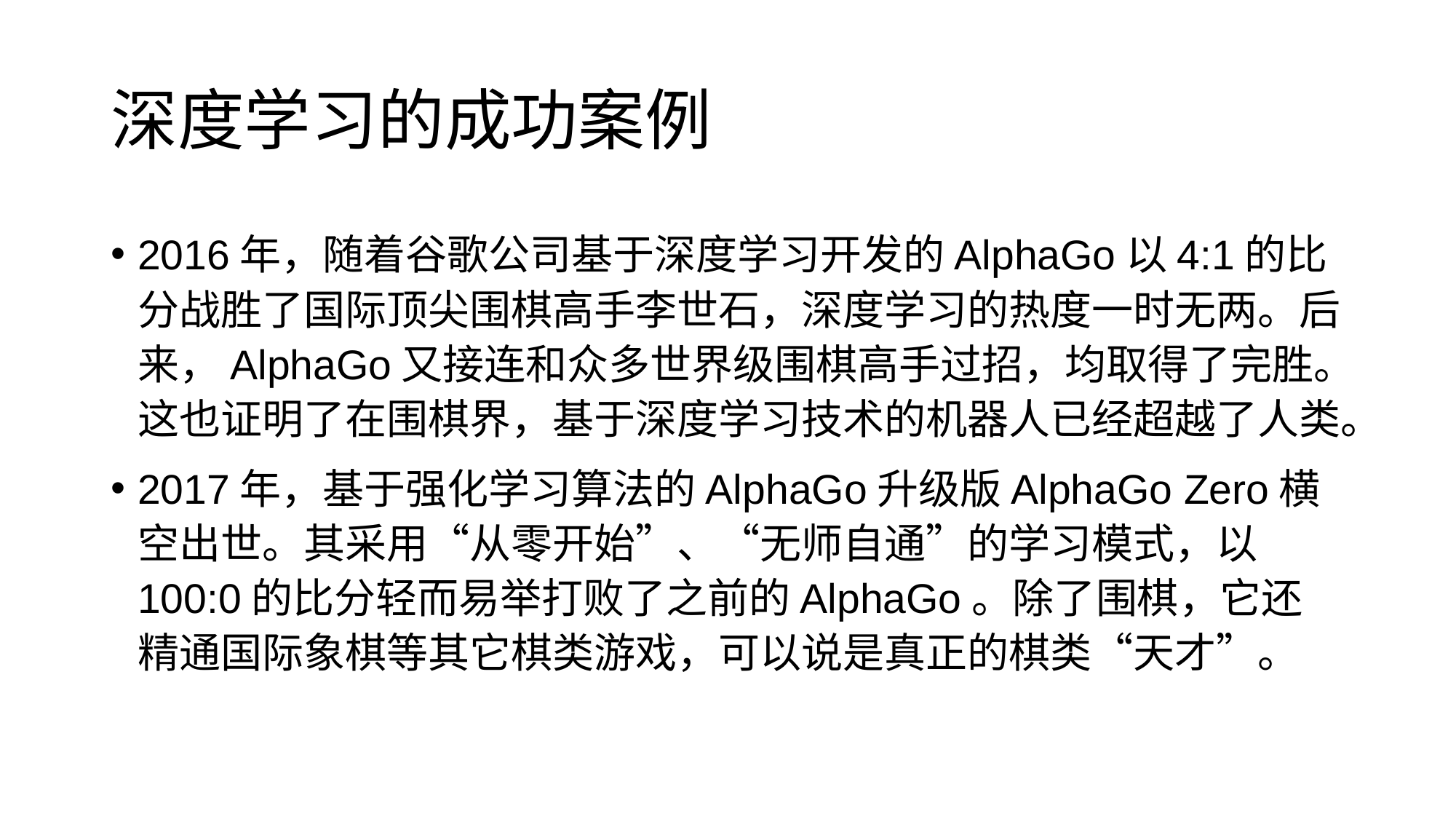

# 深度学习的成功案例
2016年，随着谷歌公司基于深度学习开发的AlphaGo以4:1的比分战胜了国际顶尖围棋高手李世石，深度学习的热度一时无两。后来，AlphaGo又接连和众多世界级围棋高手过招，均取得了完胜。这也证明了在围棋界，基于深度学习技术的机器人已经超越了人类。
2017年，基于强化学习算法的AlphaGo升级版AlphaGo Zero横空出世。其采用“从零开始”、“无师自通”的学习模式，以100:0的比分轻而易举打败了之前的AlphaGo。除了围棋，它还精通国际象棋等其它棋类游戏，可以说是真正的棋类“天才”。